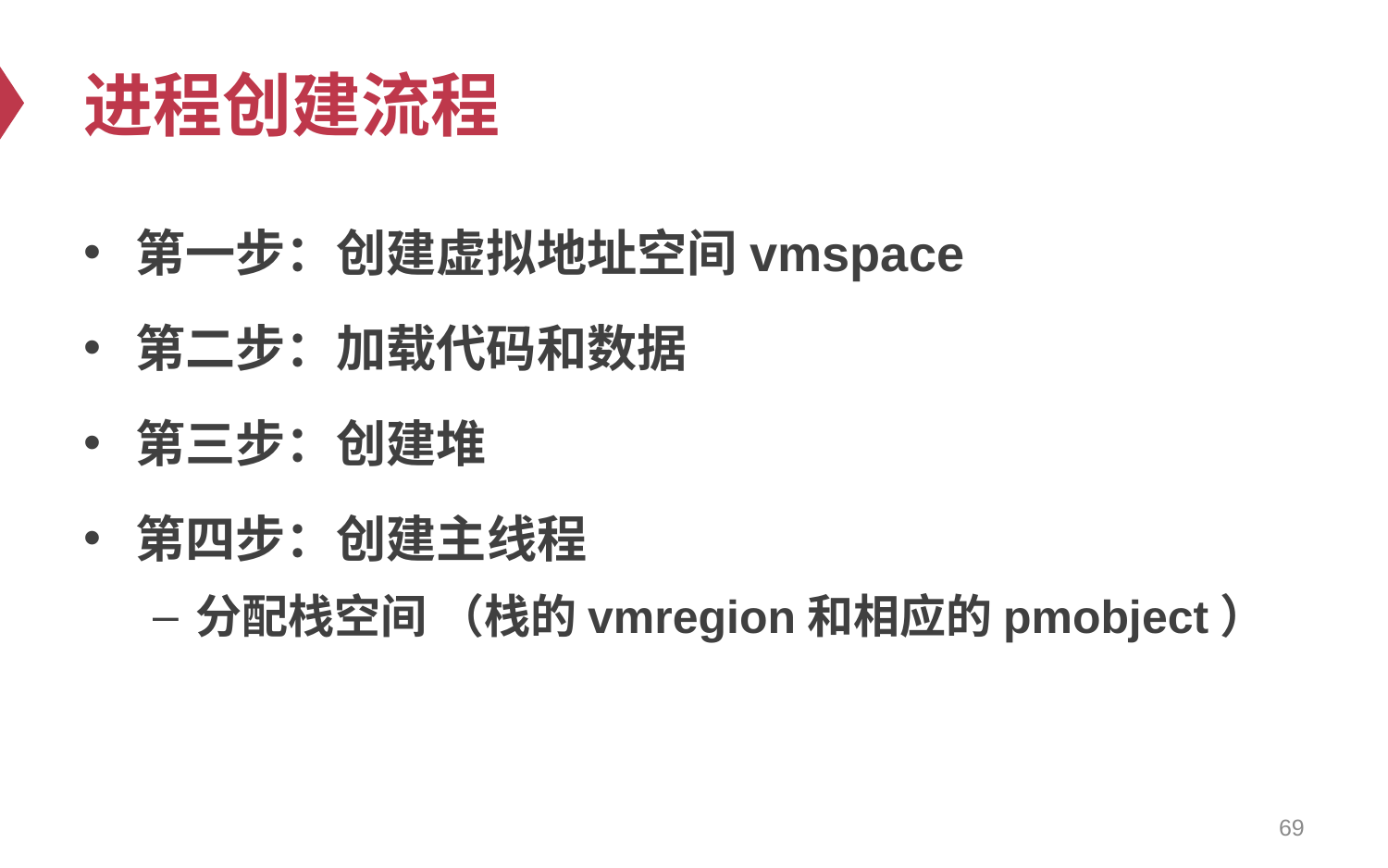

# 进程创建流程
第一步：创建虚拟地址空间vmspace
第二步：加载代码和数据
第三步：创建堆
第四步：创建主线程
分配栈空间 （栈的vmregion和相应的pmobject）

69